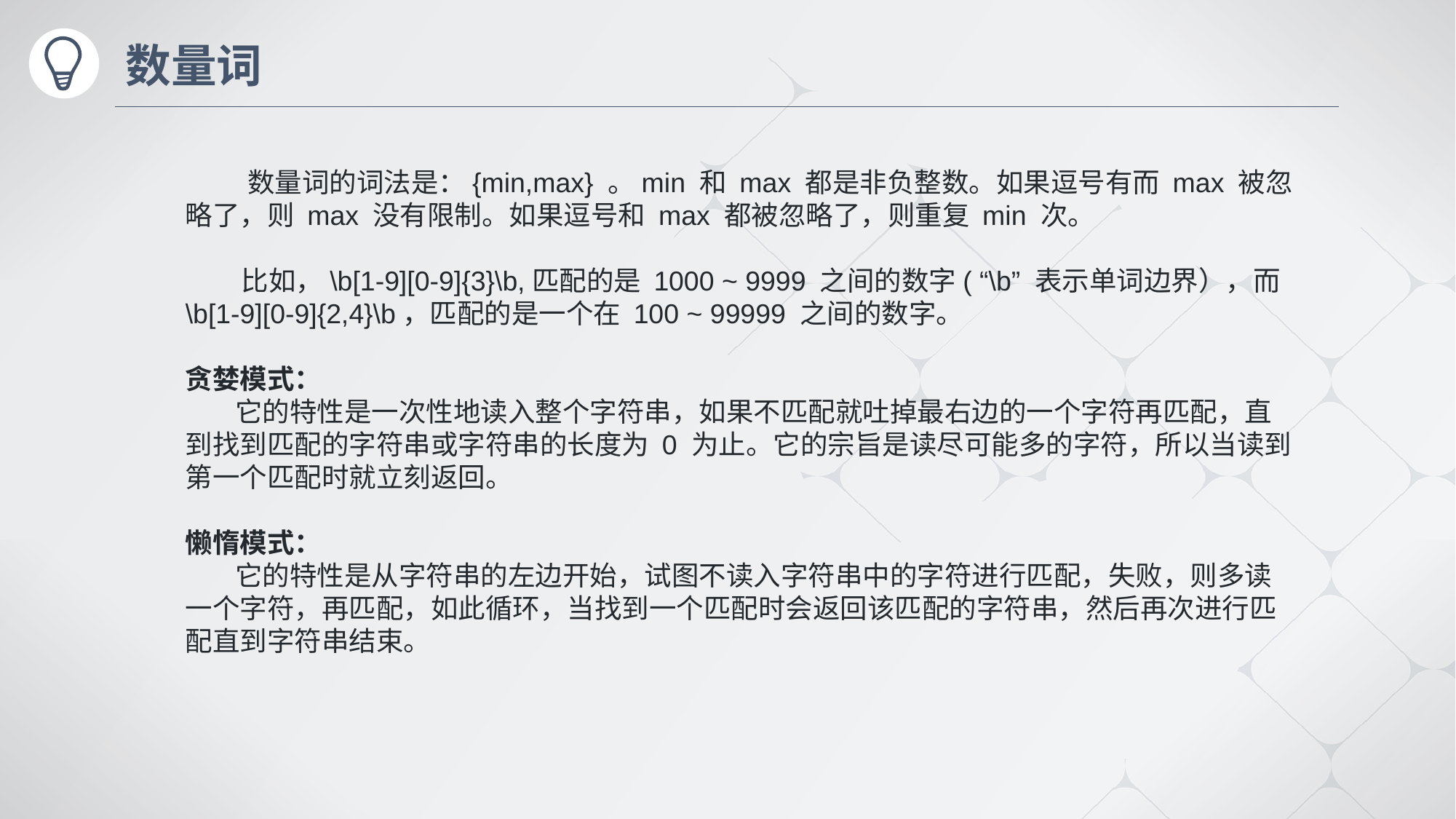

# 数量词
         数量词的词法是：{min,max} 。min 和 max 都是非负整数。如果逗号有而 max 被忽略了，则 max 没有限制。如果逗号和 max 都被忽略了，则重复 min 次。

        比如，\b[1-9][0-9]{3}\b,匹配的是 1000 ~ 9999 之间的数字( “\b” 表示单词边界），而 \b[1-9][0-9]{2,4}\b，匹配的是一个在 100 ~ 99999 之间的数字。

贪婪模式：
       它的特性是一次性地读入整个字符串，如果不匹配就吐掉最右边的一个字符再匹配，直到找到匹配的字符串或字符串的长度为 0 为止。它的宗旨是读尽可能多的字符，所以当读到第一个匹配时就立刻返回。

懒惰模式：
       它的特性是从字符串的左边开始，试图不读入字符串中的字符进行匹配，失败，则多读一个字符，再匹配，如此循环，当找到一个匹配时会返回该匹配的字符串，然后再次进行匹配直到字符串结束。